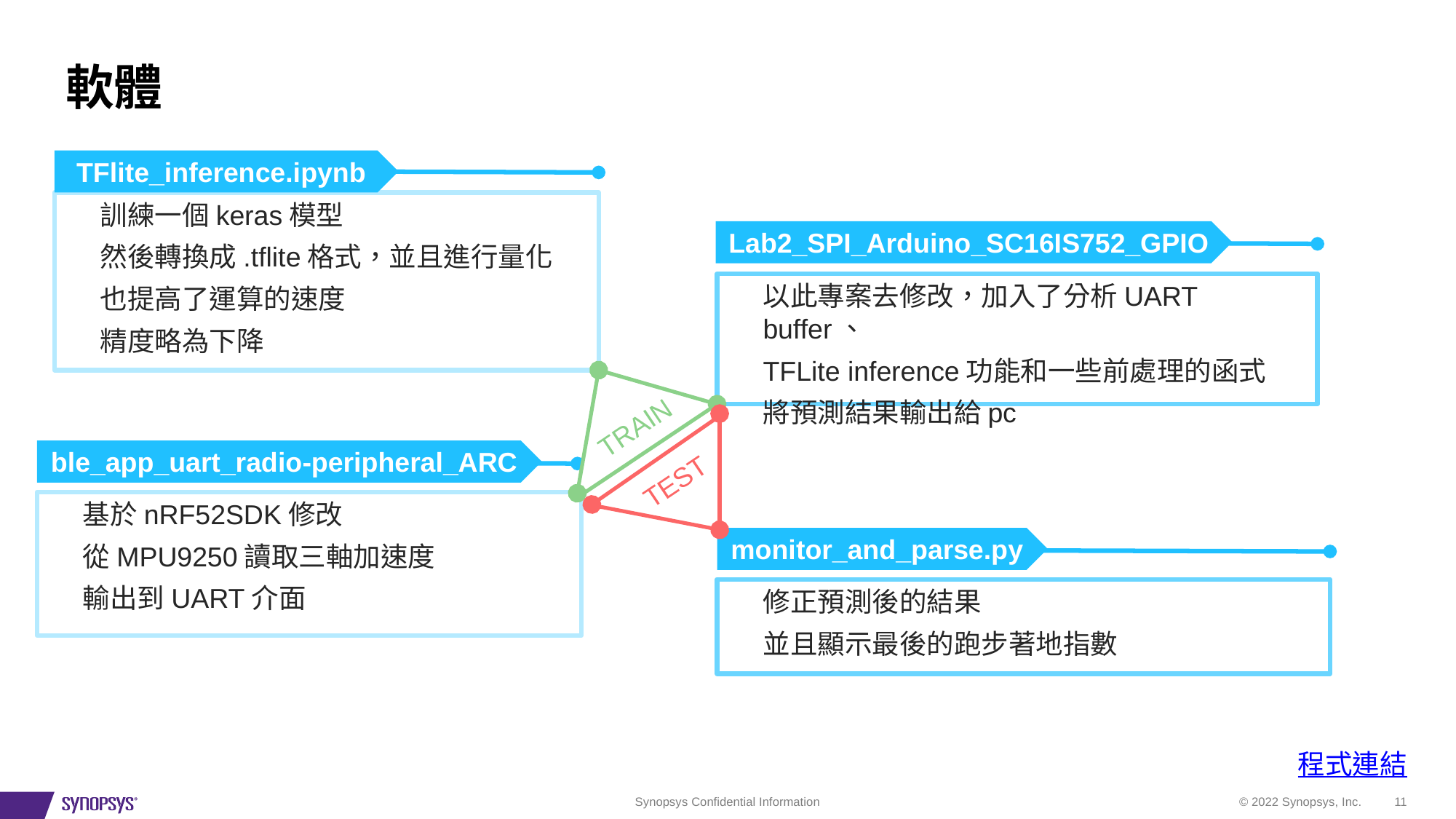

# 軟體
TFlite_inference.ipynb
訓練一個keras模型
然後轉換成.tflite格式，並且進行量化
也提高了運算的速度
精度略為下降

Lab2_SPI_Arduino_SC16IS752_GPIO
以此專案去修改，加入了分析UART buffer、
TFLite inference功能和一些前處理的函式
將預測結果輸出給pc
TRAIN
ble_app_uart_radio-peripheral_ARC
基於nRF52SDK修改
從MPU9250讀取三軸加速度
輸出到UART介面
TEST
monitor_and_parse.py
修正預測後的結果
並且顯示最後的跑步著地指數
程式連結